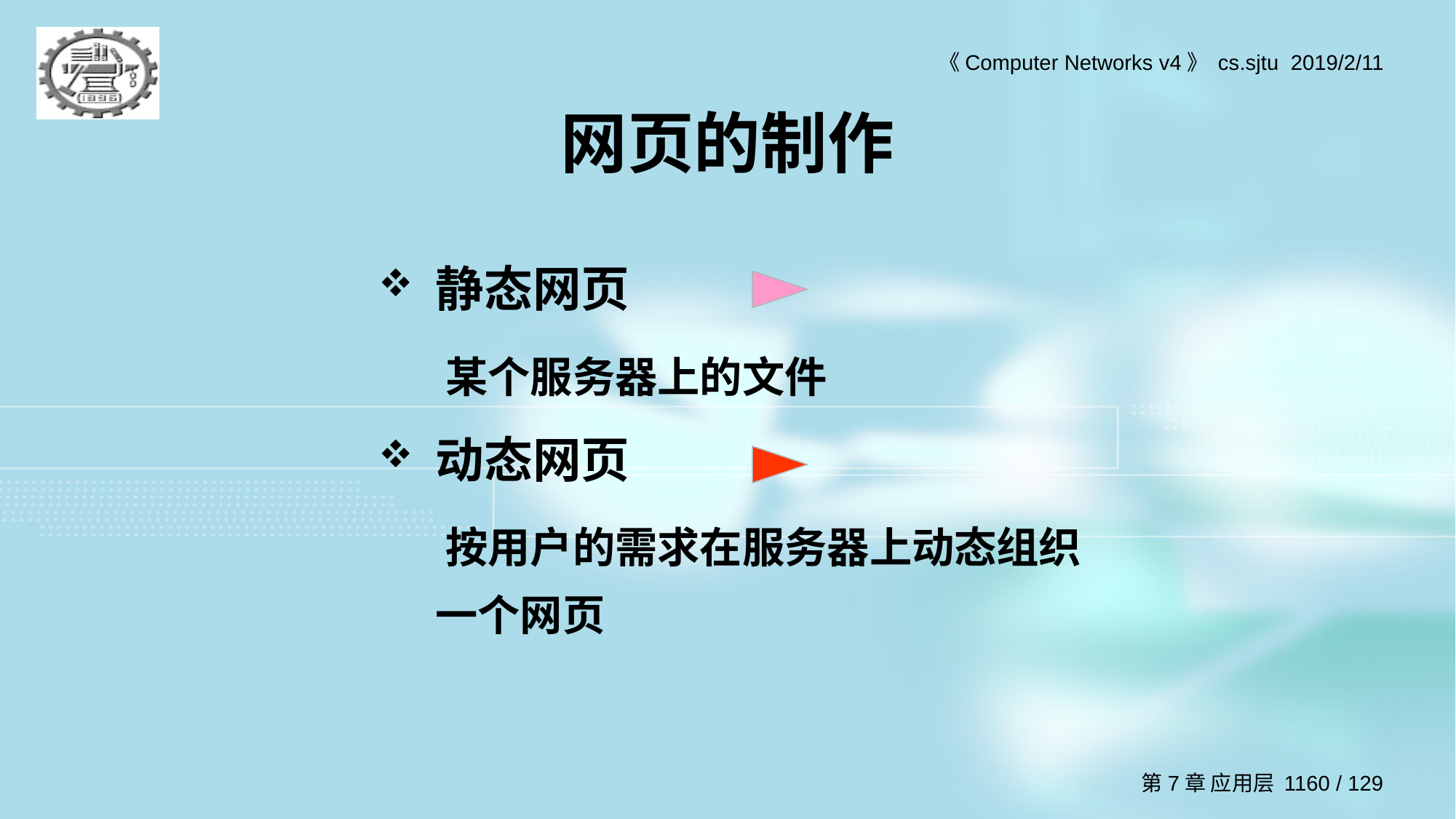

# 网页的制作
静态网页
     某个服务器上的文件
动态网页
     按用户的需求在服务器上动态组织一个网页